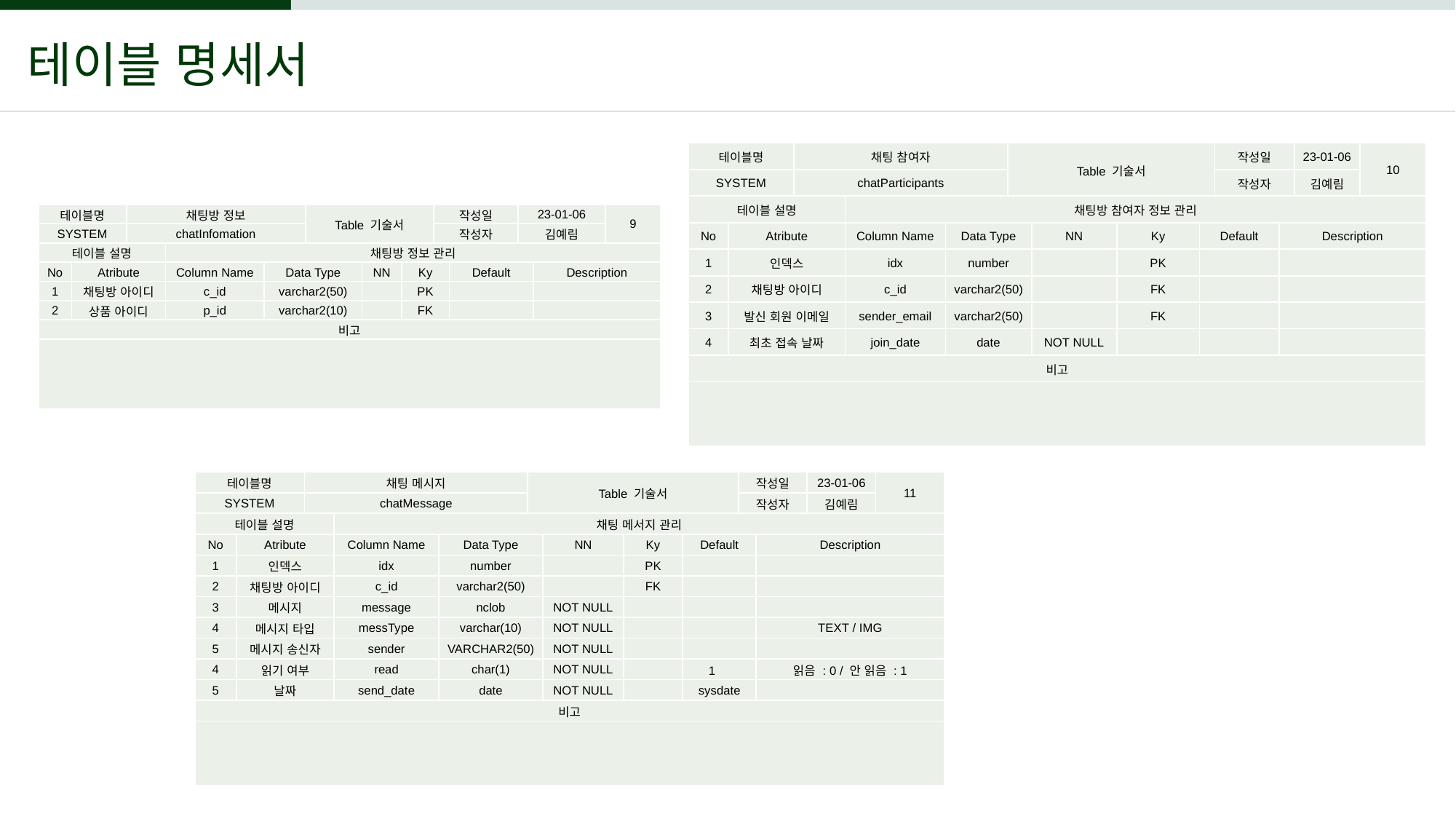

테이블 명세서
| 테이블명 |  | 채팅 참여자 |  |  | Table 기술서 |  |  |  | 작성일 |  | 23-01-06 | 10 |
| --- | --- | --- | --- | --- | --- | --- | --- | --- | --- | --- | --- | --- |
| SYSTEM |  | chatParticipants |  |  |  |  |  |  | 작성자 |  | 김예림 |  |
| 테이블 설명 |  |  | 채팅방 참여자 정보 관리 |  |  |  |  |  |  |  |  |  |
| No | Atribute |  | Column Name | Data Type |  | NN | Ky | Default |  | Description |  |  |
| 1 | 인덱스 |  | idx | number |  |  | PK |  |  |  |  |  |
| 2 | 채팅방 아이디 |  | c\_id | varchar2(50) |  |  | FK |  |  |  |  |  |
| 3 | 발신 회원 이메일 |  | sender\_email | varchar2(50) |  |  | FK |  |  |  |  |  |
| 4 | 최초 접속 날짜 |  | join\_date | date |  | NOT NULL |  |  |  |  |  |  |
| 비고 |  |  |  |  |  |  |  |  |  |  |  |  |
|  |  |  |  |  |  |  |  |  |  |  |  |  |
| 테이블명 |  | 채팅방 정보 |  |  | Table 기술서 |  |  | 작성일 |  | 23-01-06 |  | 9 |
| --- | --- | --- | --- | --- | --- | --- | --- | --- | --- | --- | --- | --- |
| SYSTEM |  | chatInfomation |  |  |  |  |  | 작성자 |  | 김예림 |  |  |
| 테이블 설명 |  |  | 채팅방 정보 관리 |  |  |  |  |  |  |  |  |  |
| No | Atribute |  | Column Name | Data Type |  | NN | Ky |  | Default |  | Description |  |
| 1 | 채팅방 아이디 |  | c\_id | varchar2(50) |  |  | PK |  |  |  |  |  |
| 2 | 상품 아이디 |  | p\_id | varchar2(10) |  |  | FK |  |  |  |  |  |
| 비고 |  |  |  |  |  |  |  |  |  |  |  |  |
|  |  |  |  |  |  |  |  |  |  |  |  |  |
| 테이블명 |  | 채팅 메시지 |  |  | Table 기술서 |  |  |  | 작성일 |  | 23-01-06 | 11 |
| --- | --- | --- | --- | --- | --- | --- | --- | --- | --- | --- | --- | --- |
| SYSTEM |  | chatMessage |  |  |  |  |  |  | 작성자 |  | 김예림 |  |
| 테이블 설명 |  |  | 채팅 메서지 관리 |  |  |  |  |  |  |  |  |  |
| No | Atribute |  | Column Name | Data Type |  | NN | Ky | Default |  | Description |  |  |
| 1 | 인덱스 |  | idx | number |  |  | PK |  |  |  |  |  |
| 2 | 채팅방 아이디 |  | c\_id | varchar2(50) |  |  | FK |  |  |  |  |  |
| 3 | 메시지 |  | message | nclob |  | NOT NULL |  |  |  |  |  |  |
| 4 | 메시지 타입 |  | messType | varchar(10) |  | NOT NULL |  |  |  | TEXT / IMG |  |  |
| 5 | 메시지 송신자 |  | sender | VARCHAR2(50) |  | NOT NULL |  |  |  |  |  |  |
| 4 | 읽기 여부 |  | read | char(1) |  | NOT NULL |  | 1 |  | 읽음 : 0 / 안 읽음 : 1 |  |  |
| 5 | 날짜 |  | send\_date | date |  | NOT NULL |  | sysdate |  |  |  |  |
| 비고 |  |  |  |  |  |  |  |  |  |  |  |  |
|  |  |  |  |  |  |  |  |  |  |  |  |  |